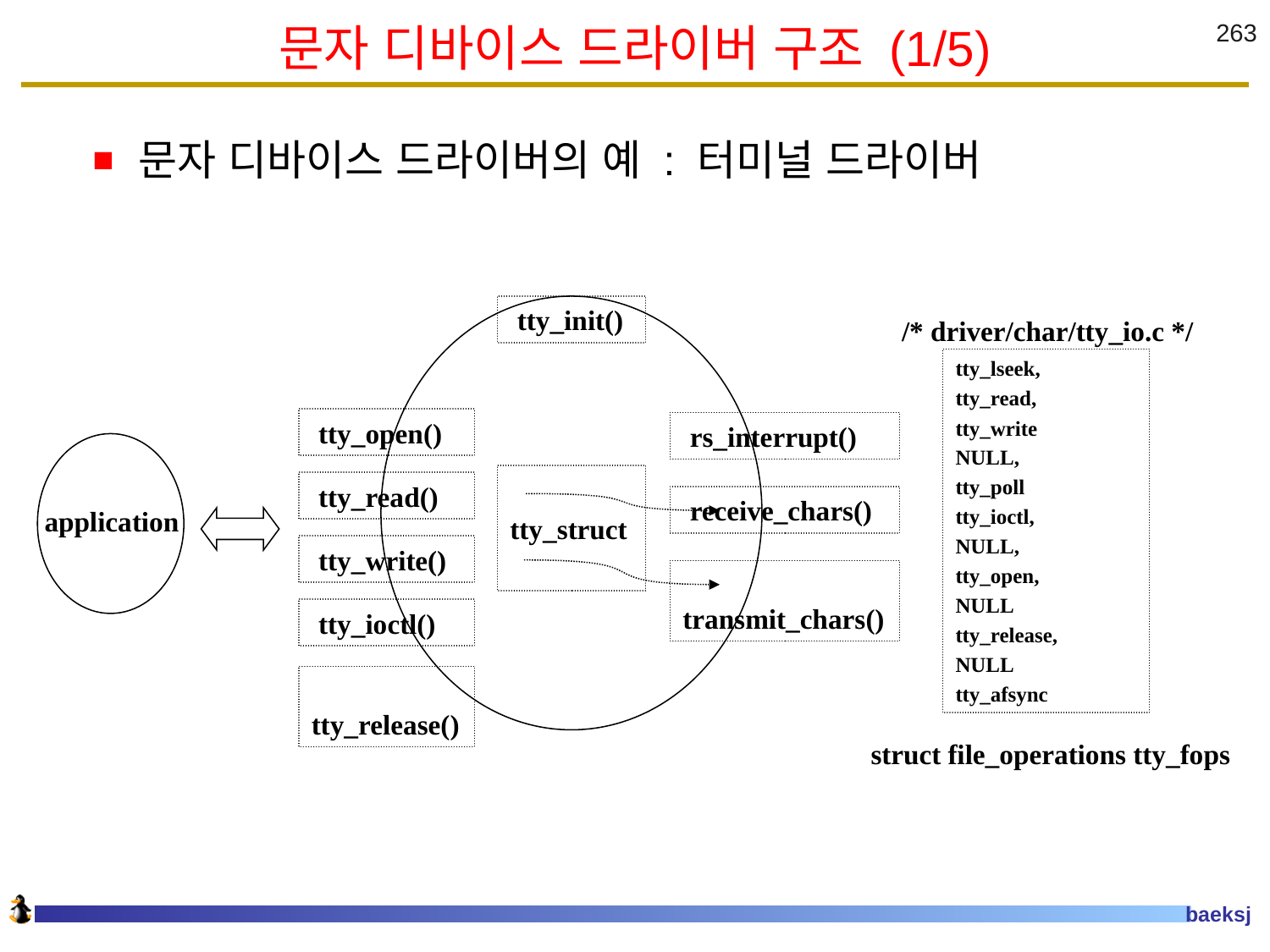

# 문자 디바이스 드라이버 구조 (1/5)
263
문자 디바이스 드라이버의 예 : 터미널 드라이버

 tty_init()
/* driver/char/tty_io.c */
tty_lseek,
tty_read,
tty_write
NULL,
tty_poll
tty_ioctl,
NULL,
tty_open,
NULL
tty_release,
NULL
tty_afsync
 tty_open()
 rs_interrupt()

tty_struct

 tty_read()
 receive_chars()
application

 tty_write()
 transmit_chars()
 tty_ioctl()
 tty_release()
struct file_operations tty_fops